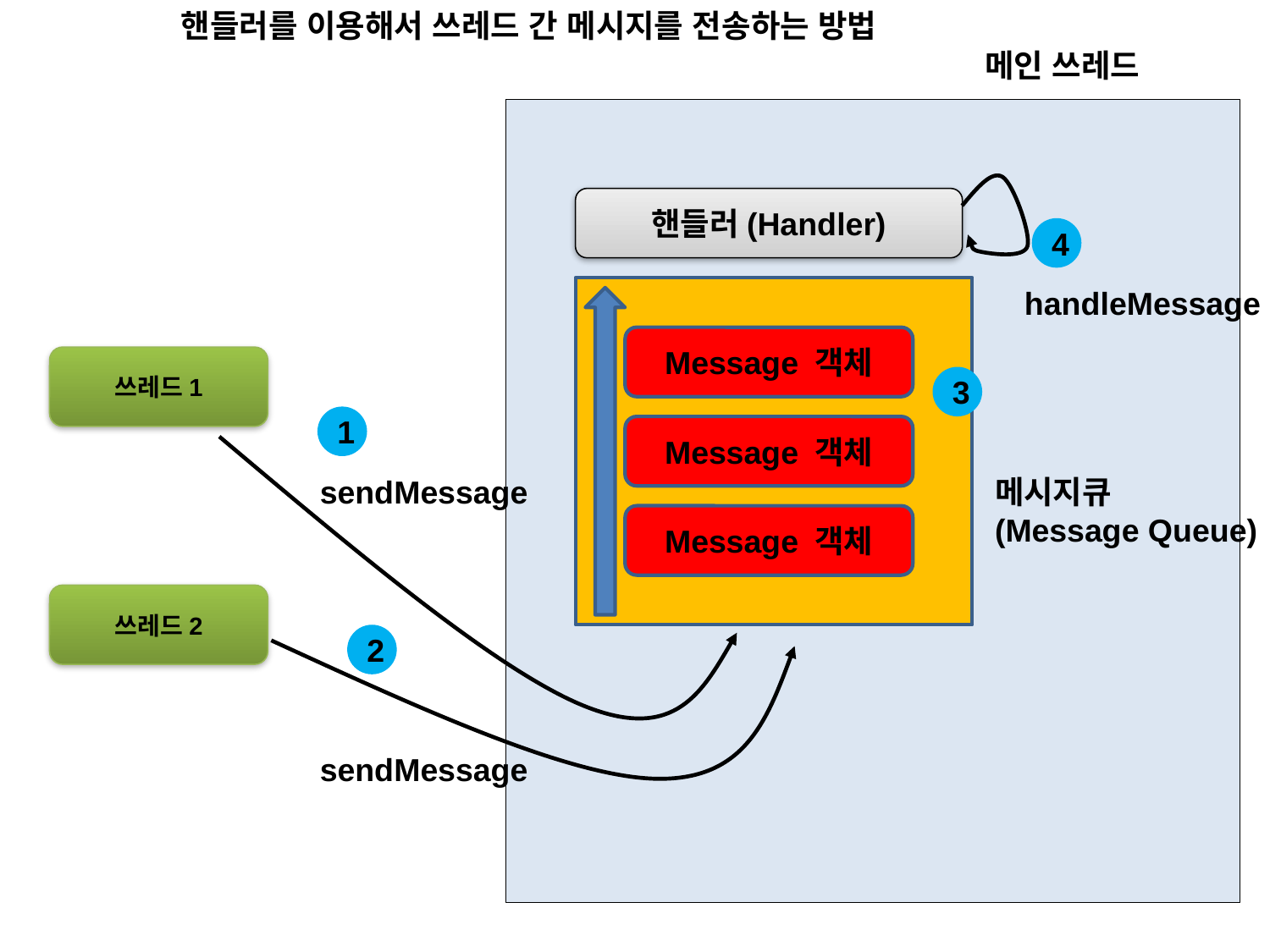

핸들러를 이용해서 쓰레드 간 메시지를 전송하는 방법
메인 쓰레드

핸들러(Handler)
4

handleMessage
Message 객체
쓰레드1
3
1
Message 객체

sendMessage
메시지큐
(Message Queue)
Message 객체
쓰레드2
2

sendMessage